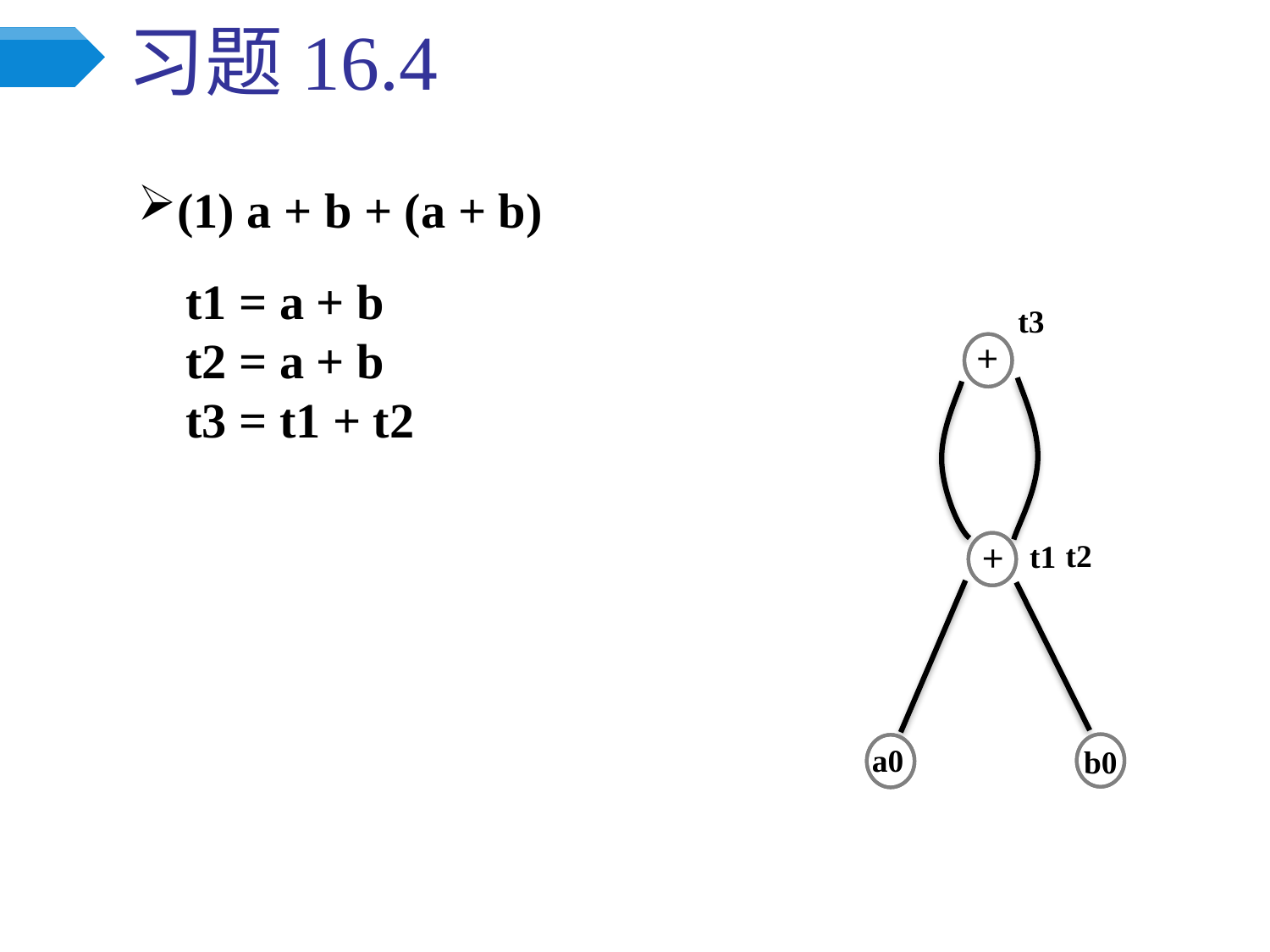

# 习题16.4
(1) a + b + (a + b)
t1 = a + b
t2 = a + b
t3 = t1 + t2
t3
+

t2
t1
+

a0

b0